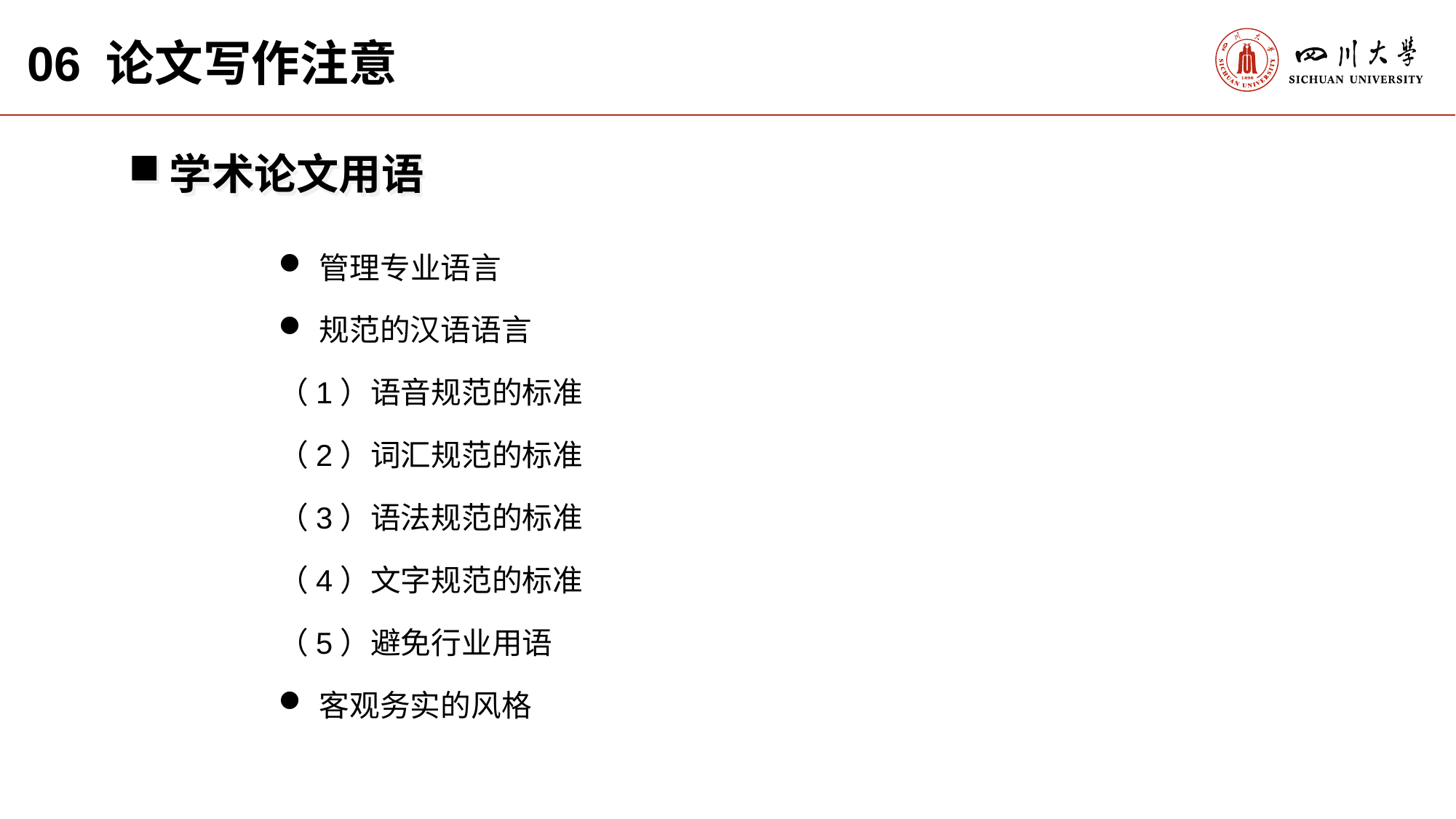

06 论文写作注意
学术论文用语
管理专业语言
规范的汉语语言
（1）语音规范的标准
（2）词汇规范的标准
（3）语法规范的标准
（4）文字规范的标准
（5）避免行业用语
客观务实的风格